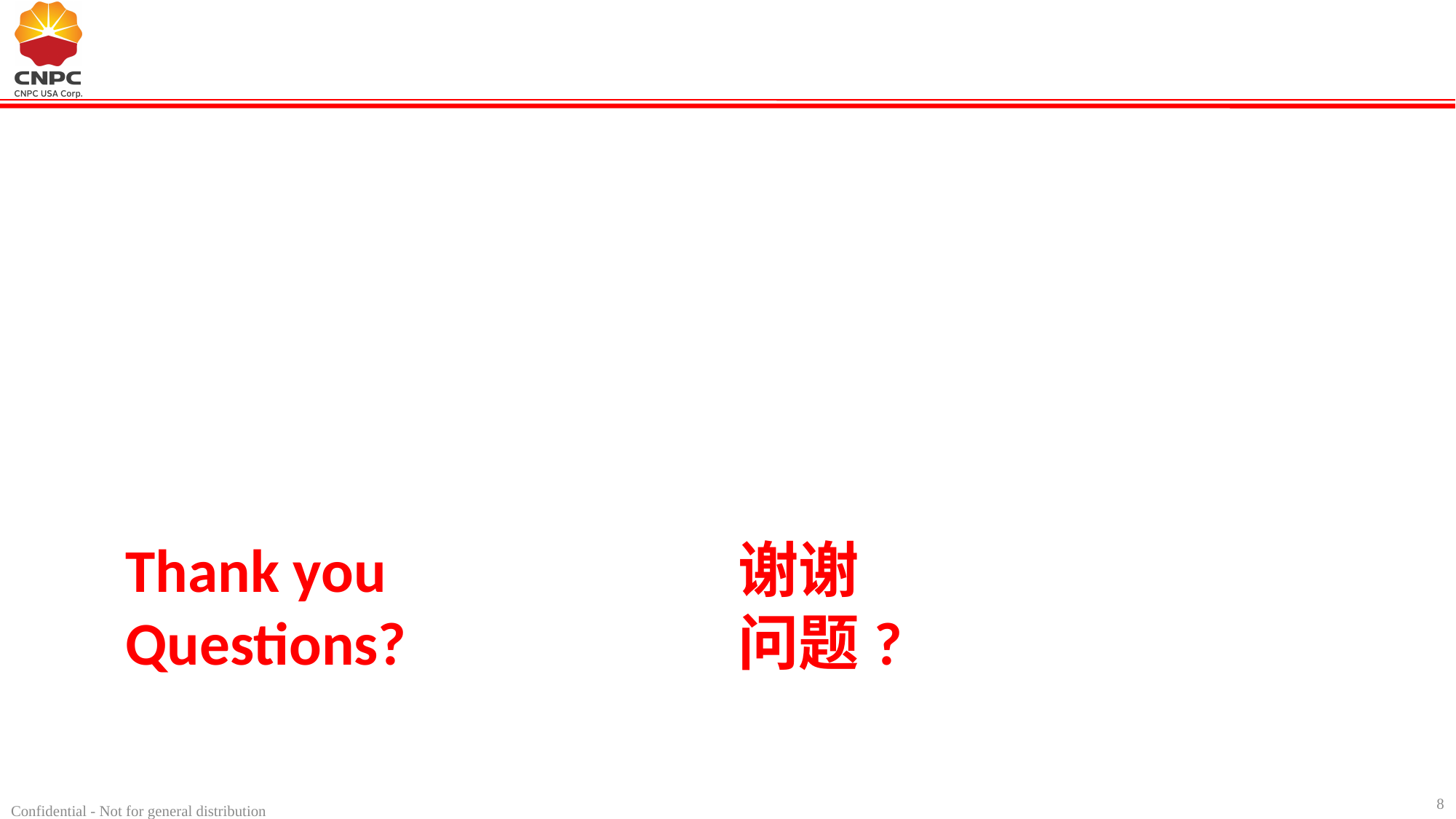

# Thank you Questions?
谢谢
问题?
8
Confidential - Not for general distribution